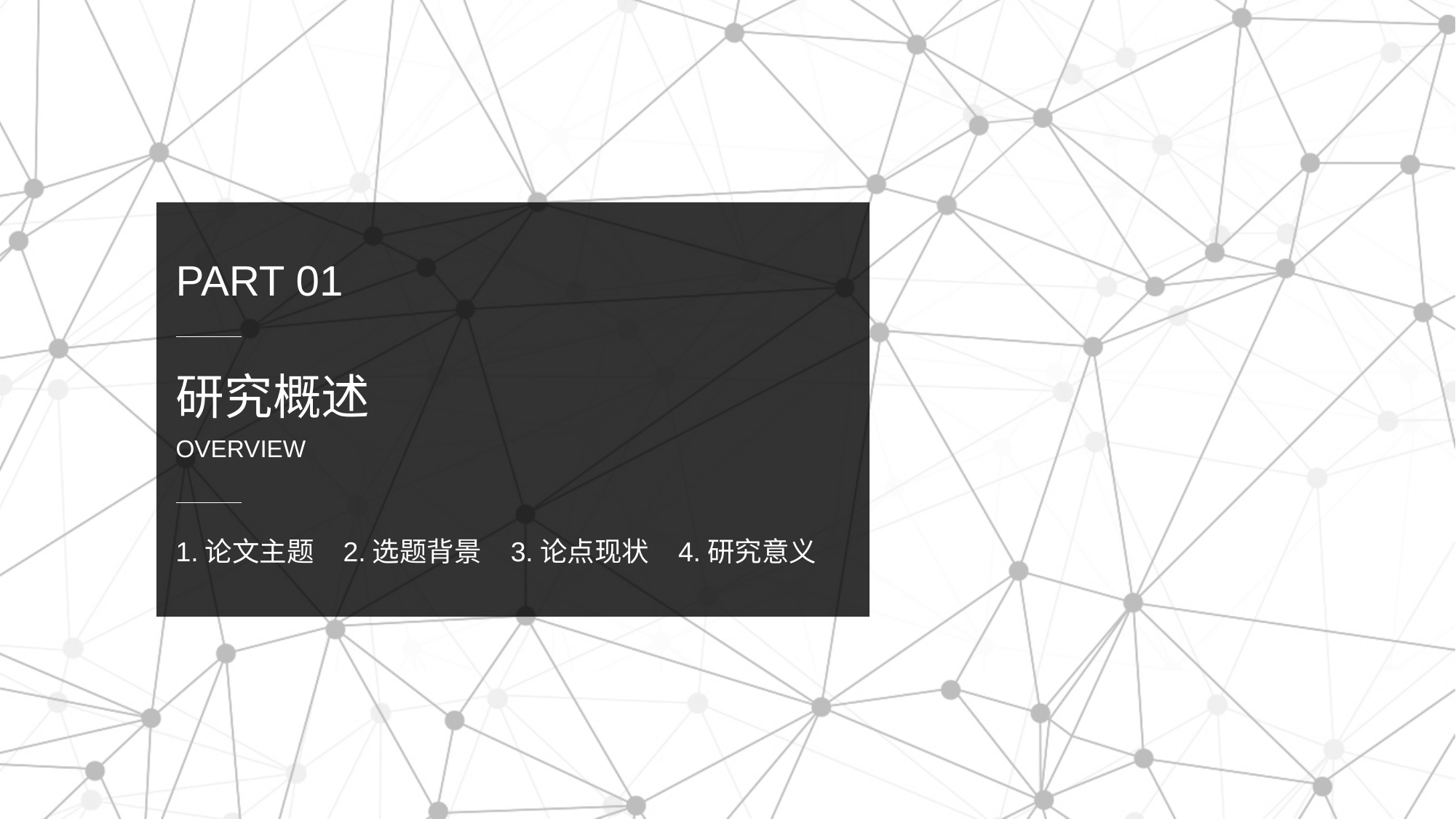

PART 01
研究概述
OVERVIEW
1.论文主题
2.选题背景
3.论点现状
4.研究意义